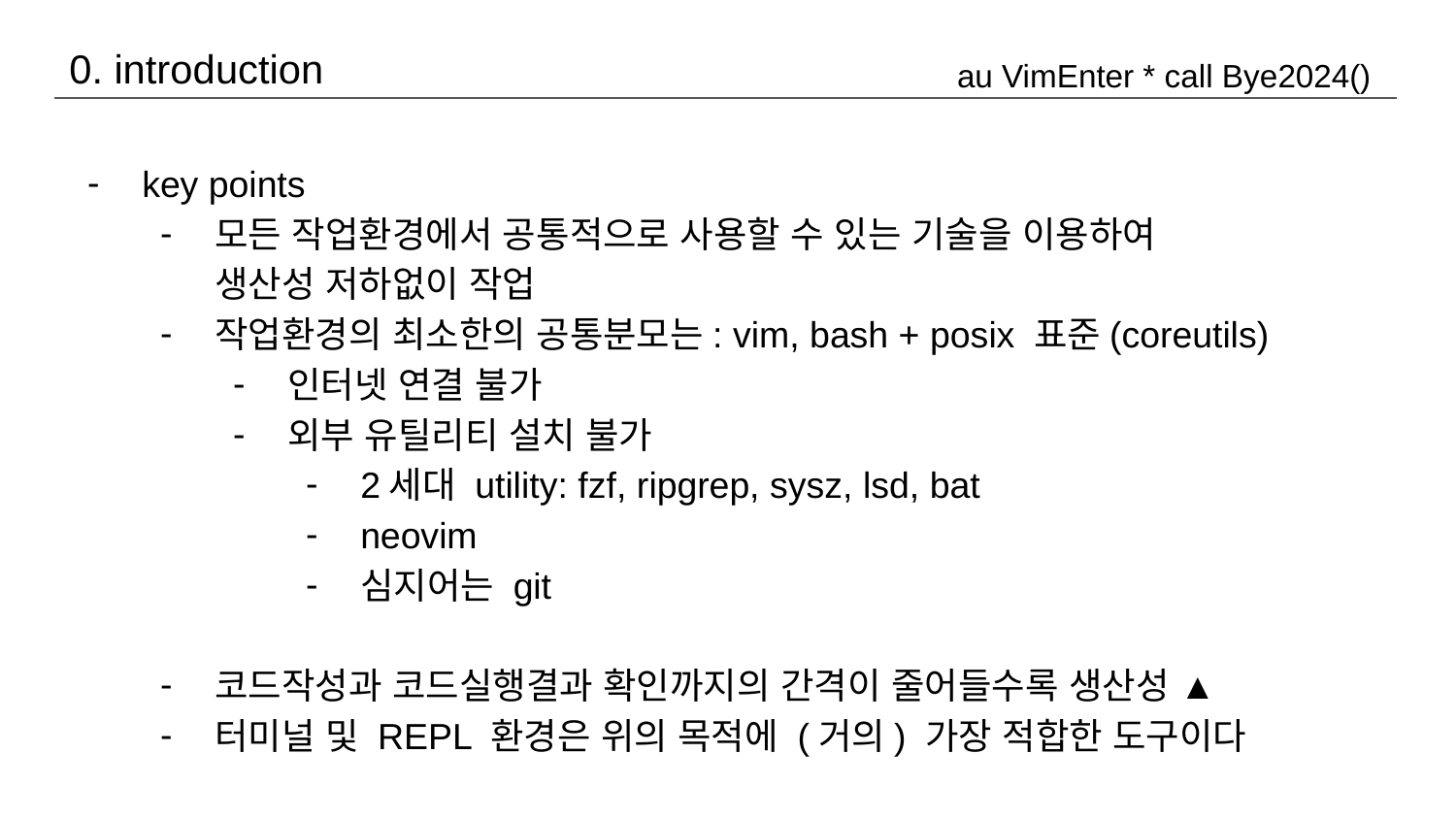

0. introduction
au VimEnter * call Bye2024()
key points
모든 작업환경에서 공통적으로 사용할 수 있는 기술을 이용하여
생산성 저하없이 작업
작업환경의 최소한의 공통분모는: vim, bash + posix 표준(coreutils)
인터넷 연결 불가
외부 유틸리티 설치 불가
2세대 utility: fzf, ripgrep, sysz, lsd, bat
neovim
심지어는 git

코드작성과 코드실행결과 확인까지의 간격이 줄어들수록 생산성 ▲
터미널 및 REPL 환경은 위의 목적에 (거의) 가장 적합한 도구이다